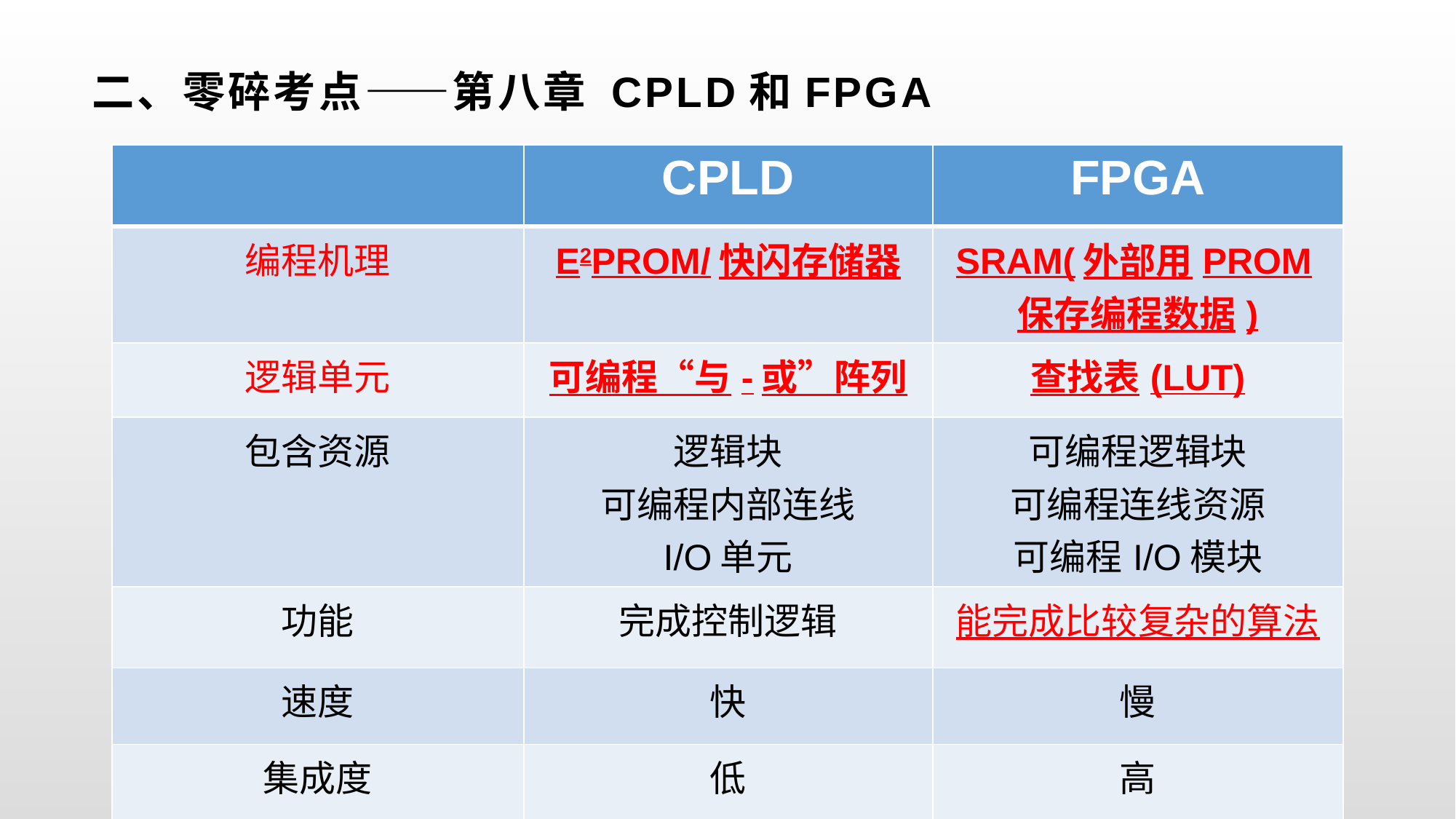

# 二、零碎考点——第八章 CPLD和FPGA

|  | CPLD | FPGA |
| --- | --- | --- |
| 编程机理 | E2PROM/快闪存储器 | SRAM(外部用PROM保存编程数据) |
| 逻辑单元 | 可编程“与-或”阵列 | 查找表(LUT) |
| 包含资源 | 逻辑块 可编程内部连线 I/O单元 | 可编程逻辑块 可编程连线资源 可编程I/O模块 |
| 功能 | 完成控制逻辑 | 能完成比较复杂的算法 |
| 速度 | 快 | 慢 |
| 集成度 | 低 | 高 |